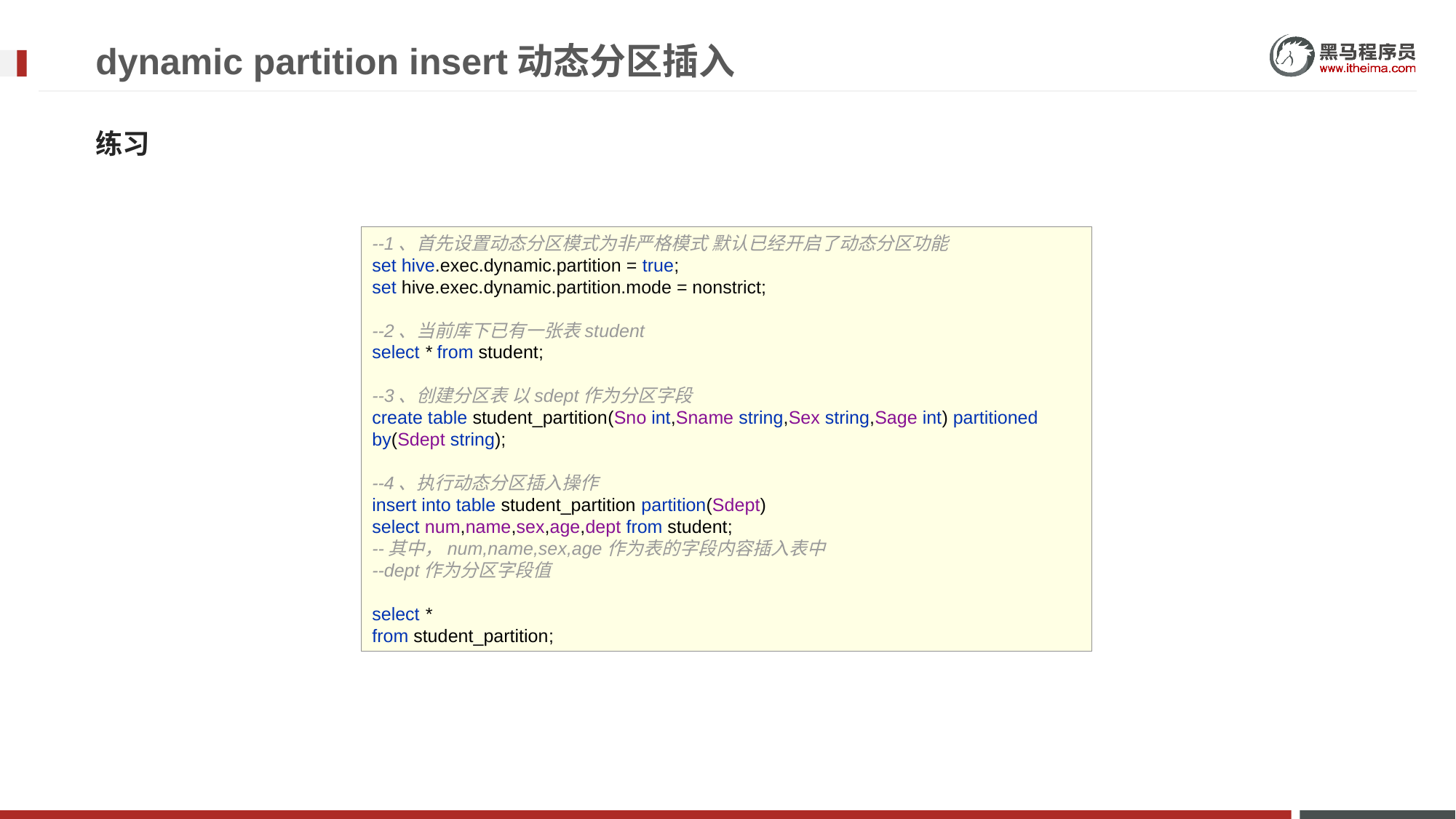

# dynamic partition insert动态分区插入
练习
--1、首先设置动态分区模式为非严格模式 默认已经开启了动态分区功能
set hive.exec.dynamic.partition = true;
set hive.exec.dynamic.partition.mode = nonstrict;
--2、当前库下已有一张表student
select * from student;
--3、创建分区表 以sdept作为分区字段
create table student_partition(Sno int,Sname string,Sex string,Sage int) partitioned by(Sdept string);
--4、执行动态分区插入操作
insert into table student_partition partition(Sdept)
select num,name,sex,age,dept from student;
--其中，num,name,sex,age作为表的字段内容插入表中
--dept作为分区字段值
select *
from student_partition;